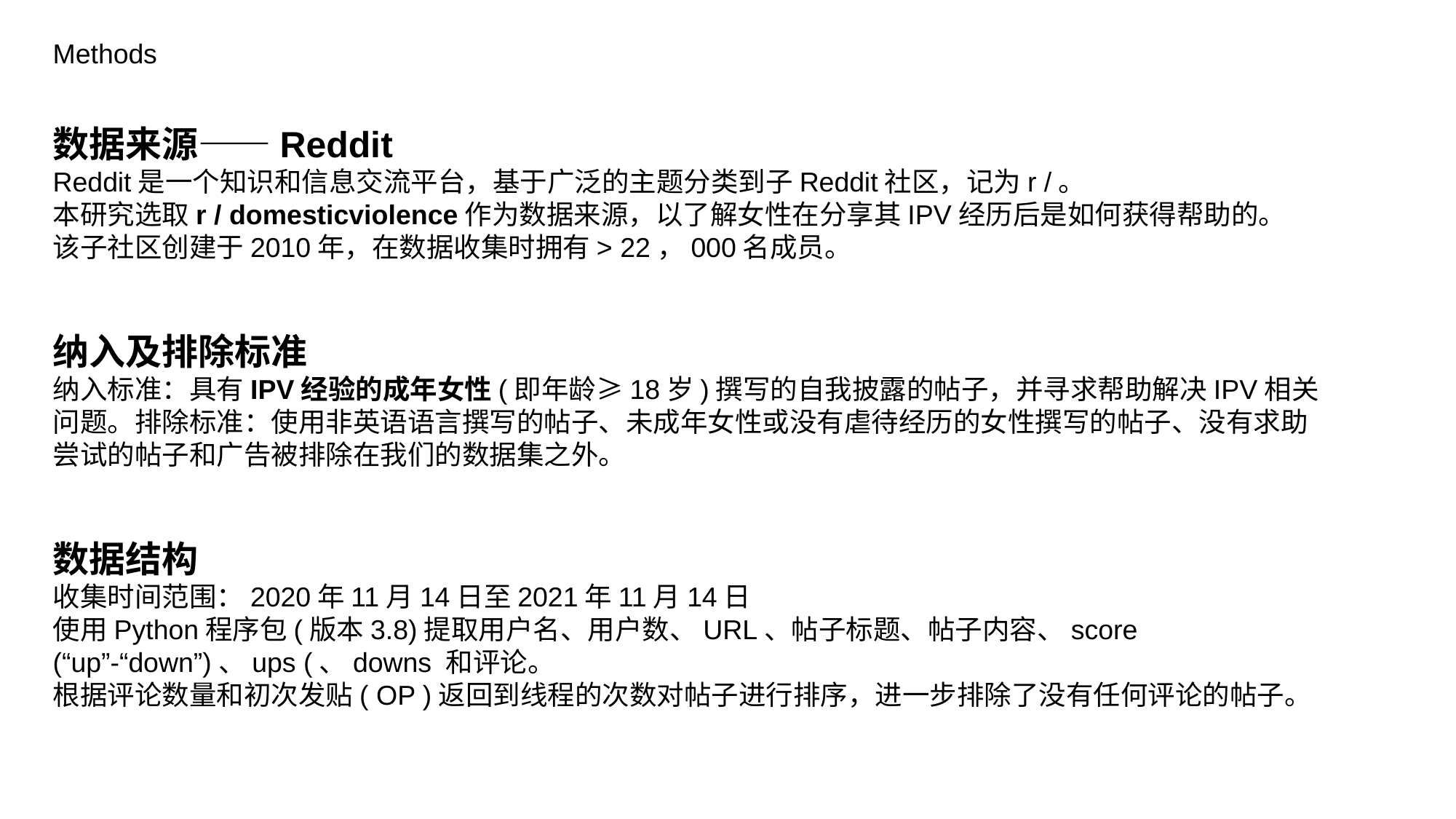

Methods
数据来源——Reddit
Reddit是一个知识和信息交流平台，基于广泛的主题分类到子Reddit社区，记为r /。
本研究选取r / domesticviolence作为数据来源，以了解女性在分享其IPV经历后是如何获得帮助的。
该子社区创建于2010年，在数据收集时拥有> 22，000名成员。

纳入及排除标准
纳入标准：具有IPV经验的成年女性(即年龄≥18岁)撰写的自我披露的帖子，并寻求帮助解决IPV相关问题。排除标准：使用非英语语言撰写的帖子、未成年女性或没有虐待经历的女性撰写的帖子、没有求助尝试的帖子和广告被排除在我们的数据集之外。

数据结构
收集时间范围：2020年11月14日至2021年11月14日
使用Python程序包(版本3.8)提取用户名、用户数、URL、帖子标题、帖子内容、score (“up”-“down”)、ups (、downs 和评论。
根据评论数量和初次发贴( OP )返回到线程的次数对帖子进行排序，进一步排除了没有任何评论的帖子。